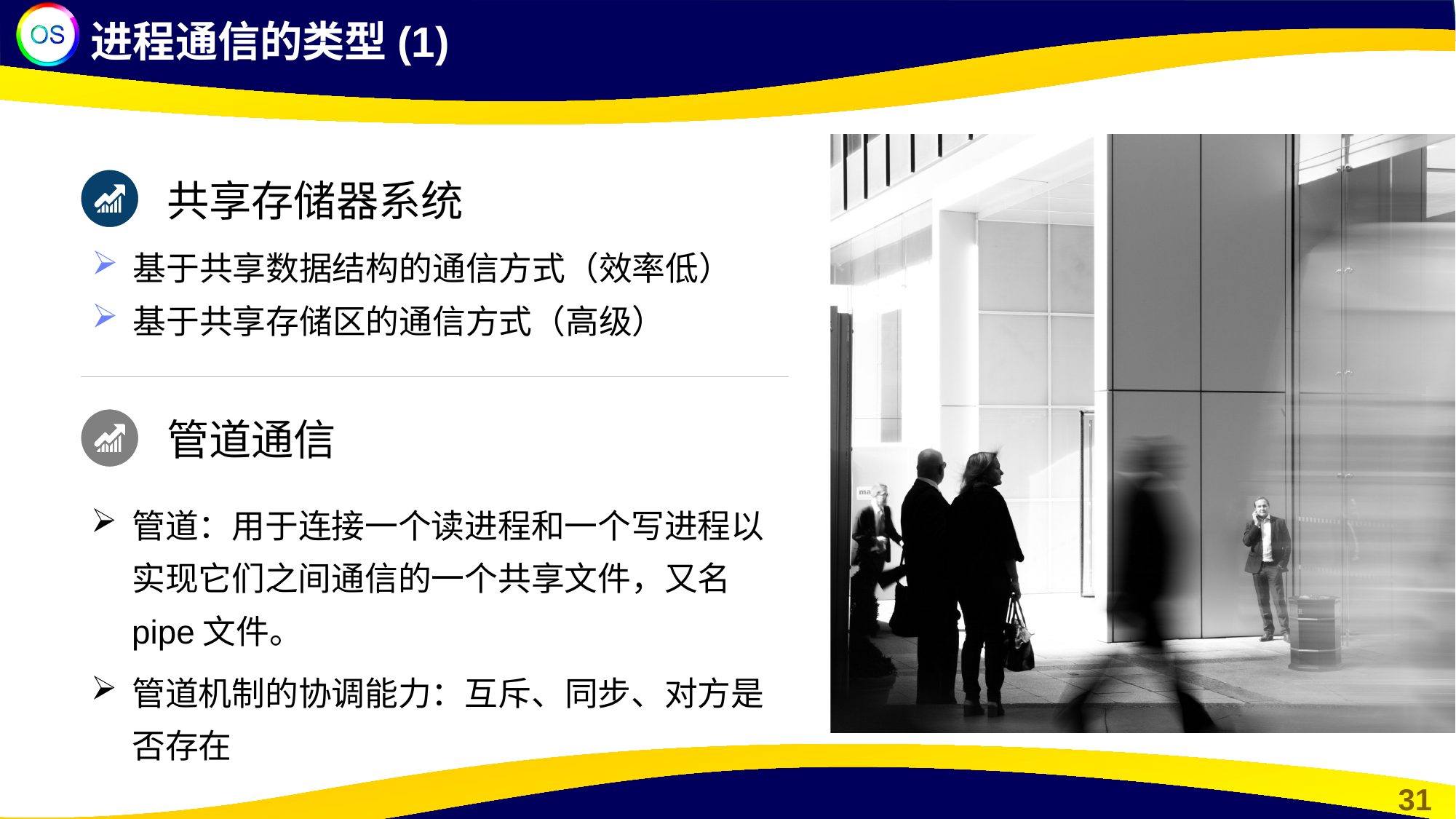

进程通信的类型(1)

共享存储器系统
基于共享数据结构的通信方式（效率低）
基于共享存储区的通信方式（高级）

管道通信
管道：用于连接一个读进程和一个写进程以实现它们之间通信的一个共享文件，又名pipe文件。
管道机制的协调能力：互斥、同步、对方是否存在